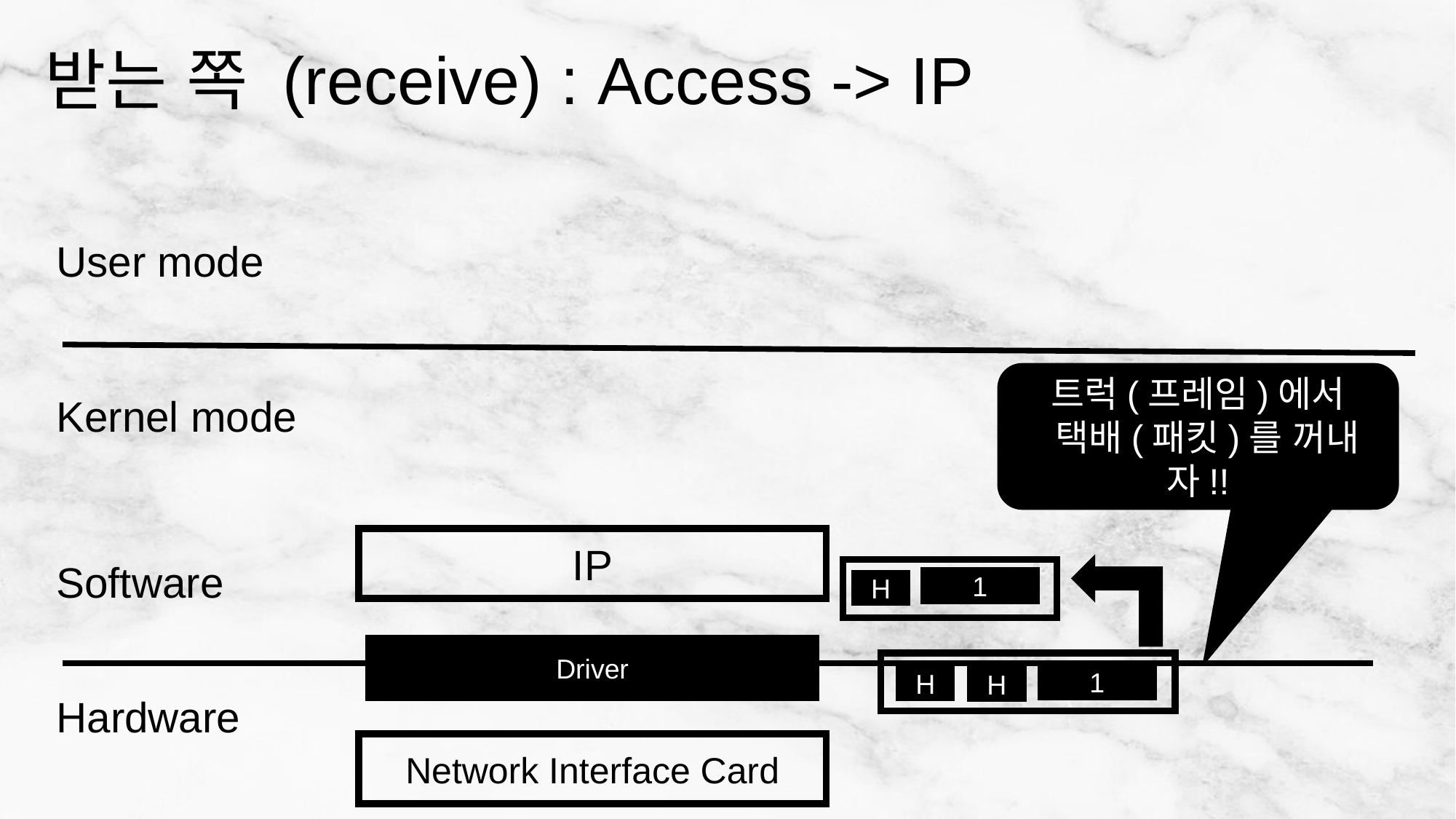

# 받는 쪽 (receive) : Access -> IP
User mode
트럭(프레임)에서
 택배(패킷)를 꺼내자!!
Kernel mode
IP
Software

1
H
Driver

1
H
H
Hardware
Network Interface Card